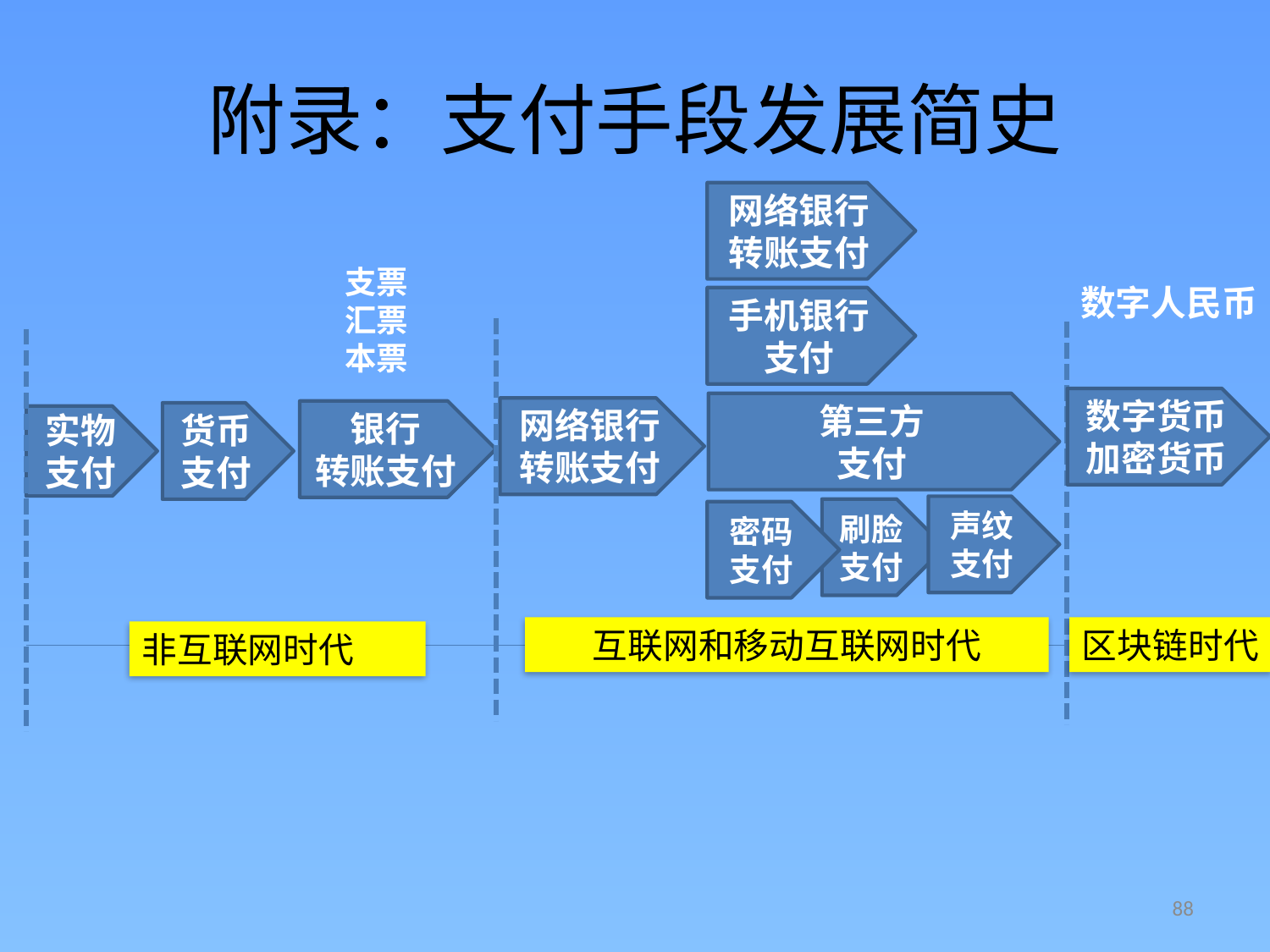

# 附录：支付手段发展简史
网络银行转账支付
支票
汇票
本票
数字人民币
手机银行支付
数字货币
加密货币
第三方
支付
网络银行转账支付
银行
转账支付
货币
支付
实物
支付
声纹
支付
刷脸
支付
密码支付
互联网和移动互联网时代
区块链时代
非互联网时代
88